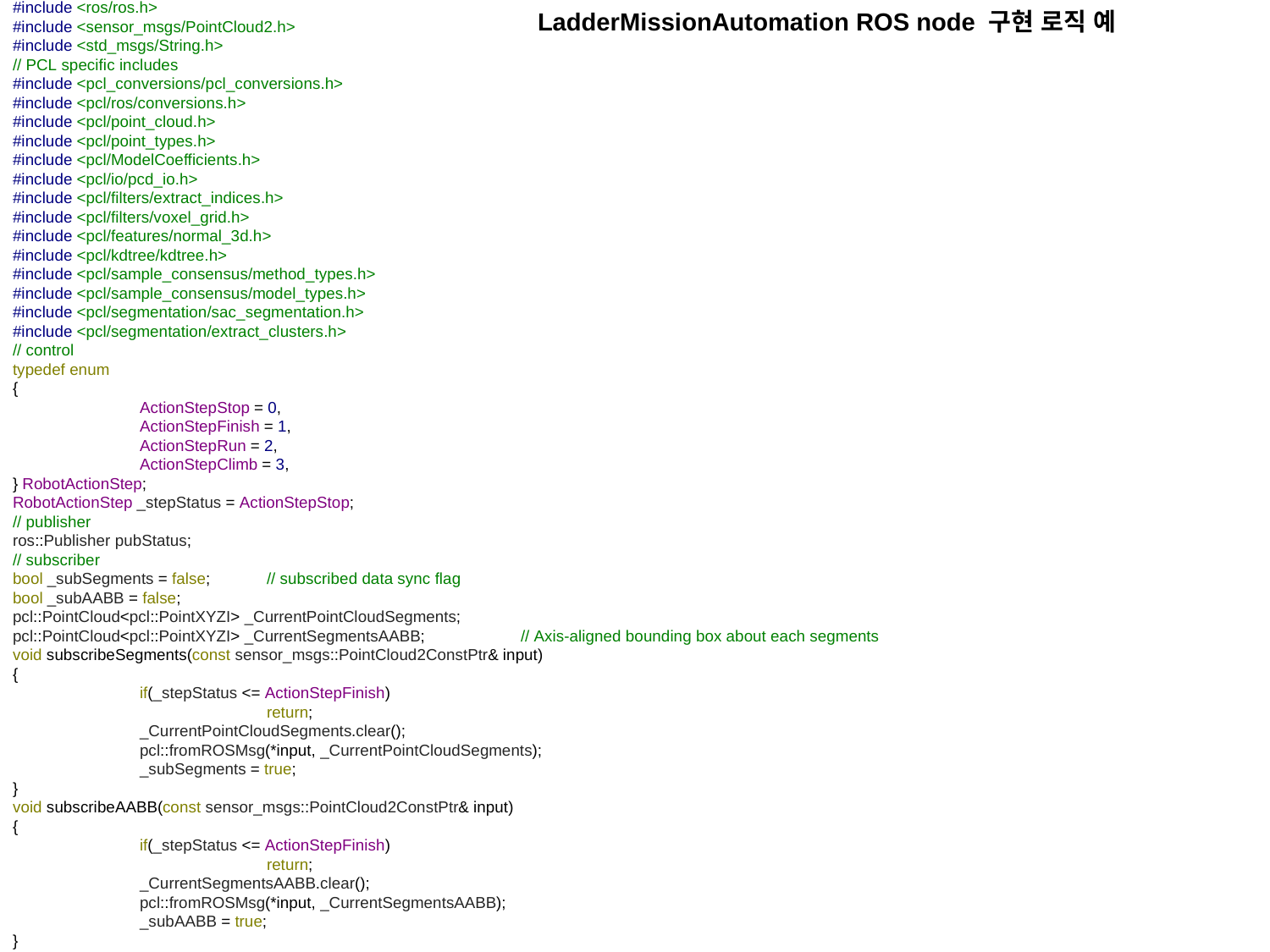

LadderMissionAutomation ROS node 구현 로직 예
#include <ros/ros.h>
#include <sensor_msgs/PointCloud2.h>
#include <std_msgs/String.h>
// PCL specific includes
#include <pcl_conversions/pcl_conversions.h>
#include <pcl/ros/conversions.h>
#include <pcl/point_cloud.h>
#include <pcl/point_types.h>
#include <pcl/ModelCoefficients.h>
#include <pcl/io/pcd_io.h>
#include <pcl/filters/extract_indices.h>
#include <pcl/filters/voxel_grid.h>
#include <pcl/features/normal_3d.h>
#include <pcl/kdtree/kdtree.h>
#include <pcl/sample_consensus/method_types.h>
#include <pcl/sample_consensus/model_types.h>
#include <pcl/segmentation/sac_segmentation.h>
#include <pcl/segmentation/extract_clusters.h>
// control
typedef enum
{
	ActionStepStop = 0,
	ActionStepFinish = 1,
	ActionStepRun = 2,
	ActionStepClimb = 3,
} RobotActionStep;
RobotActionStep _stepStatus = ActionStepStop;
// publisher
ros::Publisher pubStatus;
// subscriber
bool _subSegments = false;	// subscribed data sync flag
bool _subAABB = false;
pcl::PointCloud<pcl::PointXYZI> _CurrentPointCloudSegments;
pcl::PointCloud<pcl::PointXYZI> _CurrentSegmentsAABB;	// Axis-aligned bounding box about each segments
void subscribeSegments(const sensor_msgs::PointCloud2ConstPtr& input)
{
	if(_stepStatus <= ActionStepFinish)
		return;
	_CurrentPointCloudSegments.clear();
	pcl::fromROSMsg(*input, _CurrentPointCloudSegments);
	_subSegments = true;
}
void subscribeAABB(const sensor_msgs::PointCloud2ConstPtr& input)
{
	if(_stepStatus <= ActionStepFinish)
		return;
	_CurrentSegmentsAABB.clear();
	pcl::fromROSMsg(*input, _CurrentSegmentsAABB);
	_subAABB = true;
}